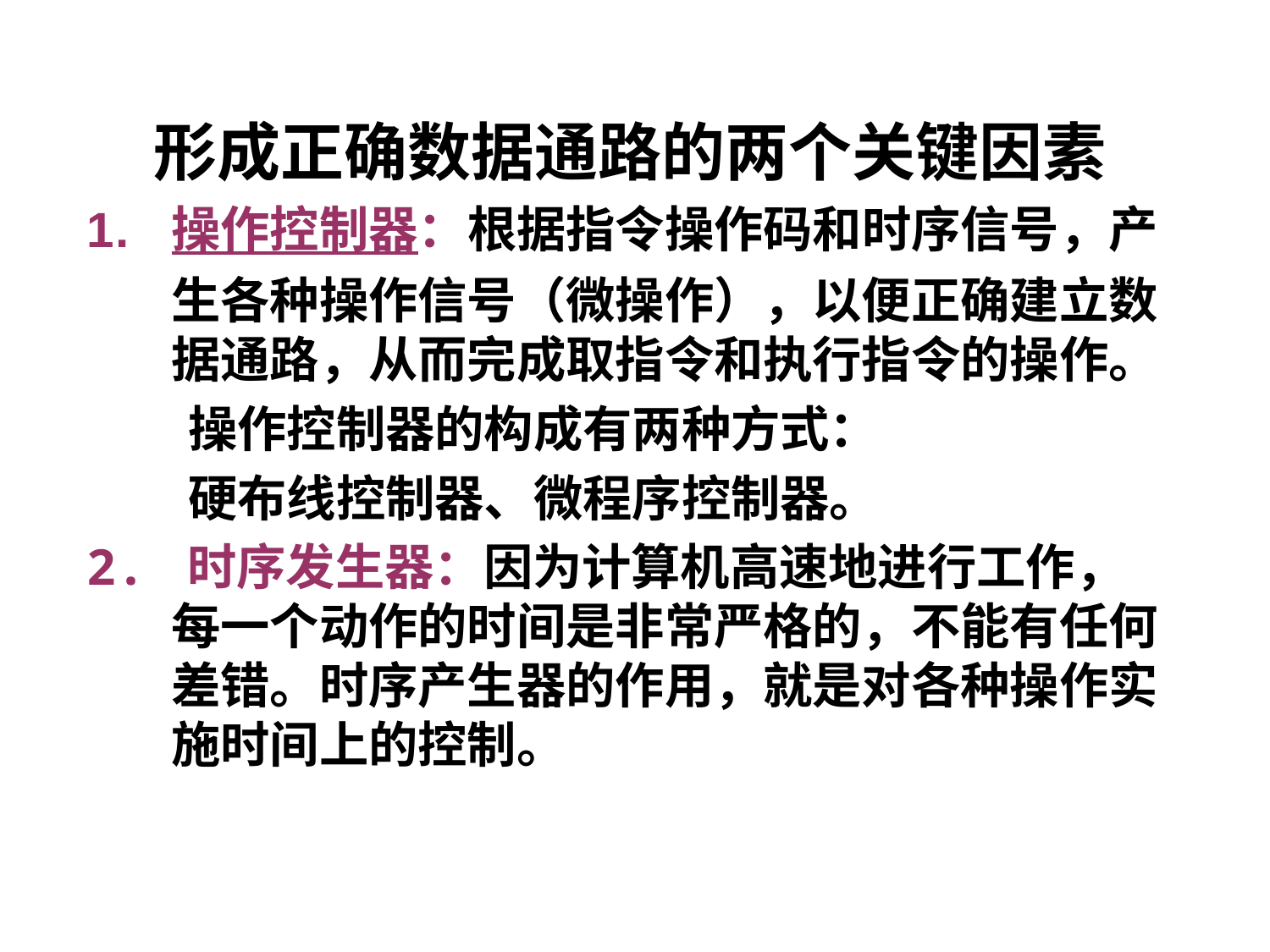

形成正确数据通路的两个关键因素
操作控制器：根据指令操作码和时序信号，产生各种操作信号（微操作），以便正确建立数据通路，从而完成取指令和执行指令的操作。
        操作控制器的构成有两种方式：
        硬布线控制器、微程序控制器。
2. 时序发生器：因为计算机高速地进行工作，每一个动作的时间是非常严格的，不能有任何差错。时序产生器的作用，就是对各种操作实施时间上的控制。